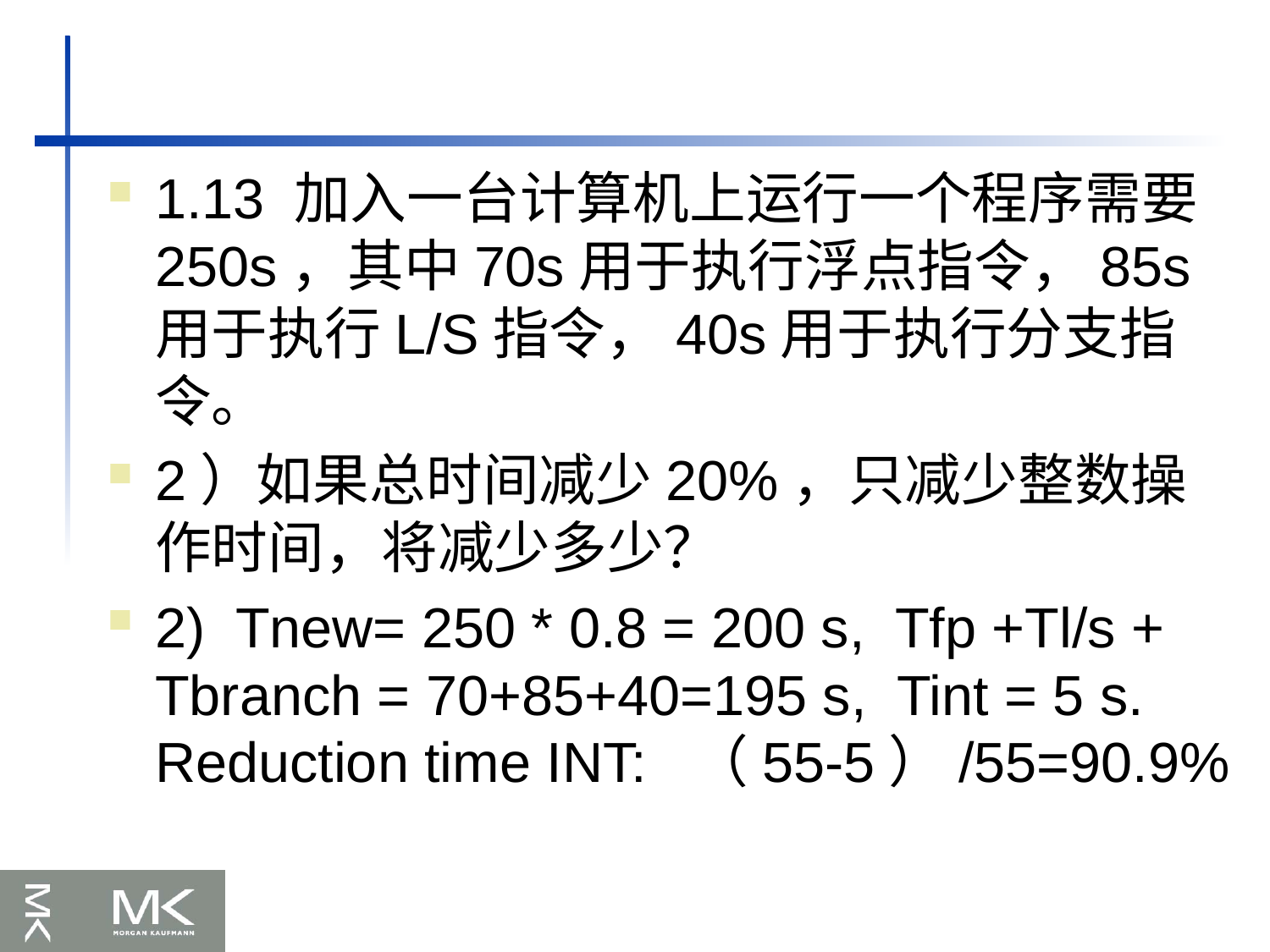

#
1.13 加入一台计算机上运行一个程序需要250s，其中70s用于执行浮点指令，85s用于执行L/S指令，40s用于执行分支指令。
2）如果总时间减少20%，只减少整数操作时间，将减少多少？
2)  Tnew= 250 * 0.8 = 200 s,  Tfp +Tl/s + Tbranch = 70+85+40=195 s,  Tint = 5 s.  Reduction time INT:  （55-5）/55=90.9%